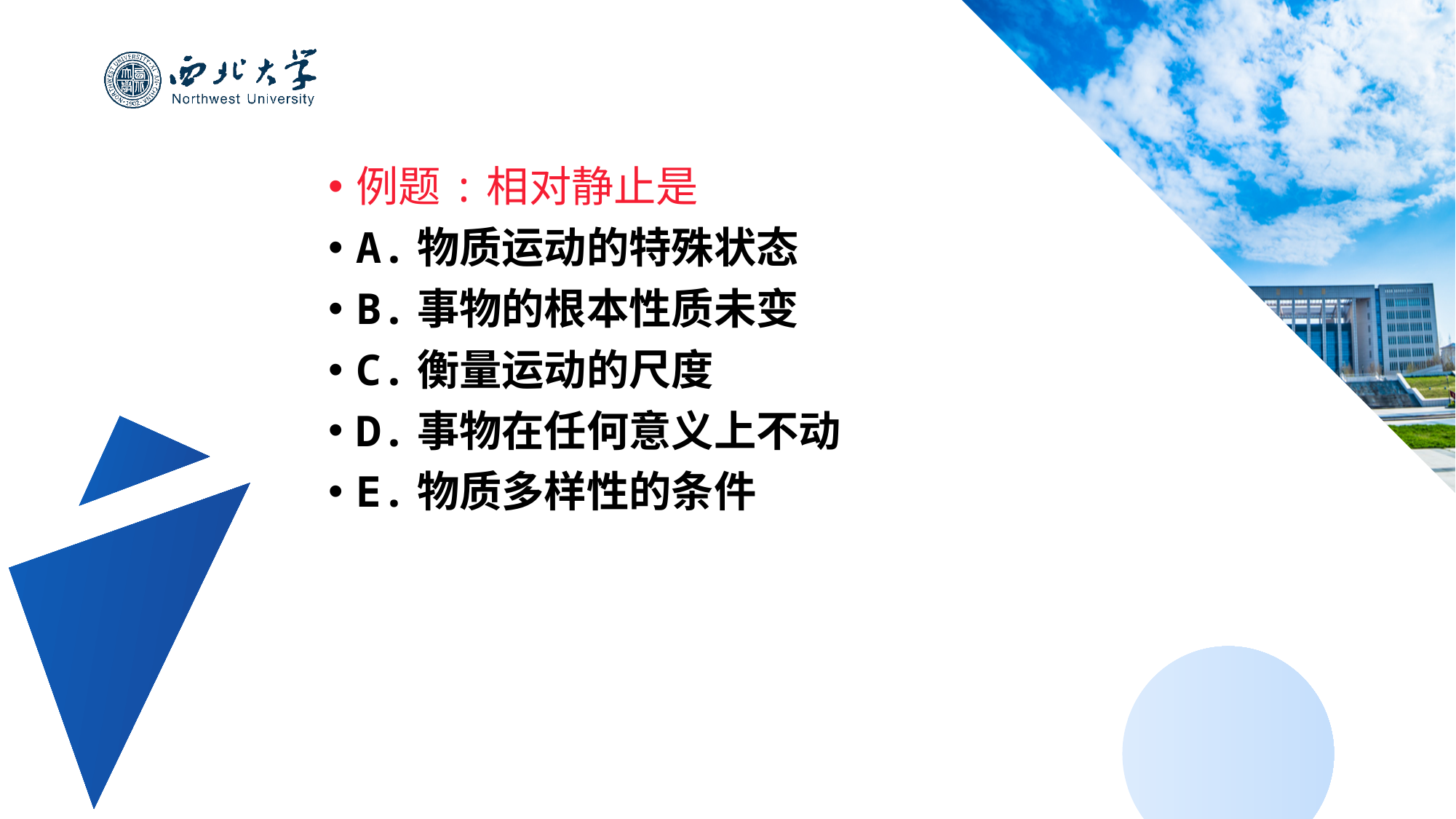

例题:相对静止是
A.物质运动的特殊状态
B.事物的根本性质未变
C.衡量运动的尺度
D.事物在任何意义上不动
E.物质多样性的条件